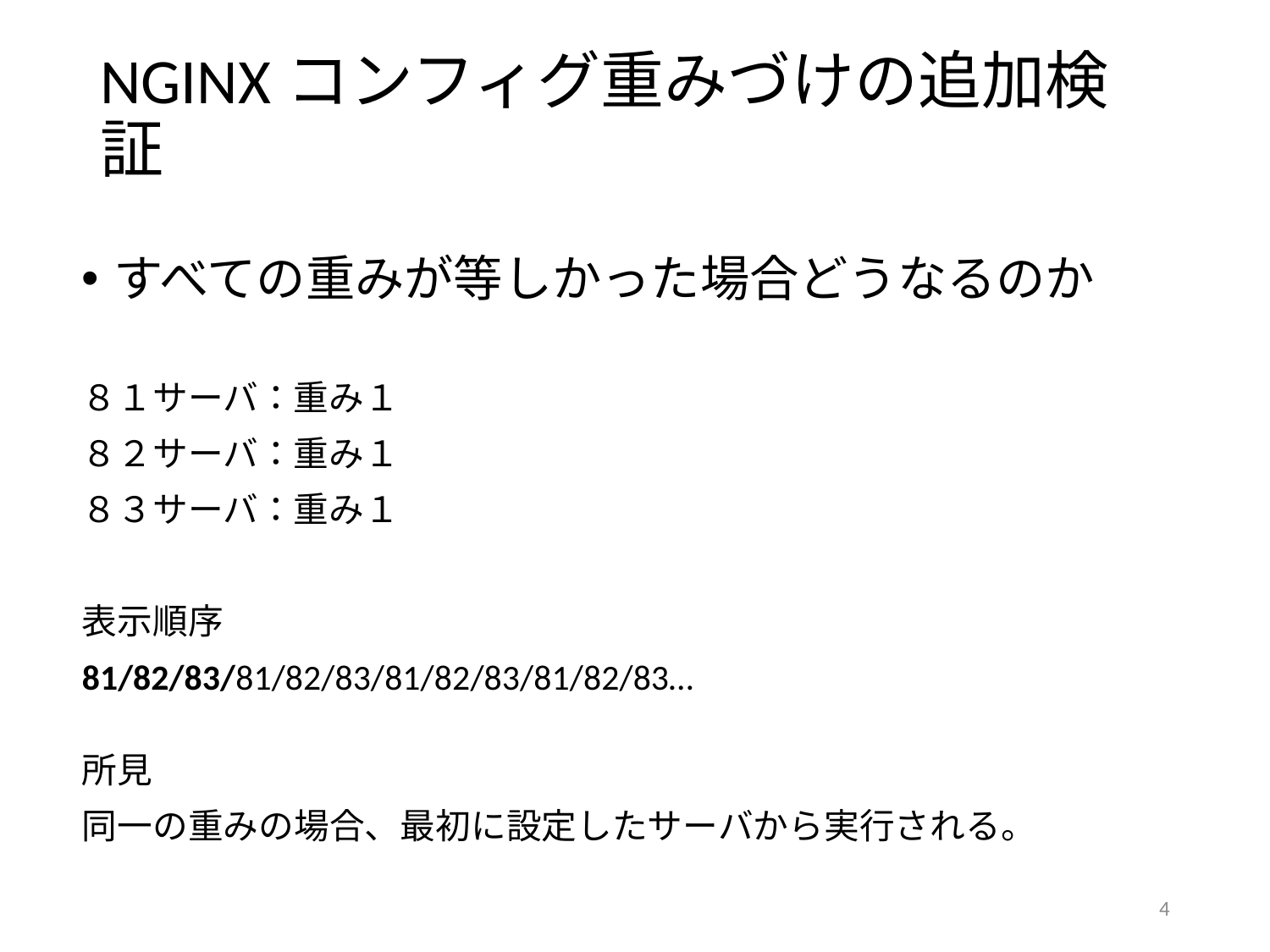

# NGINXコンフィグ重みづけの追加検証

すべての重みが等しかった場合どうなるのか

８１サーバ：重み１
８２サーバ：重み１
８３サーバ：重み１

表示順序
81/82/83/81/82/83/81/82/83/81/82/83…
所見
同一の重みの場合、最初に設定したサーバから実行される。

4